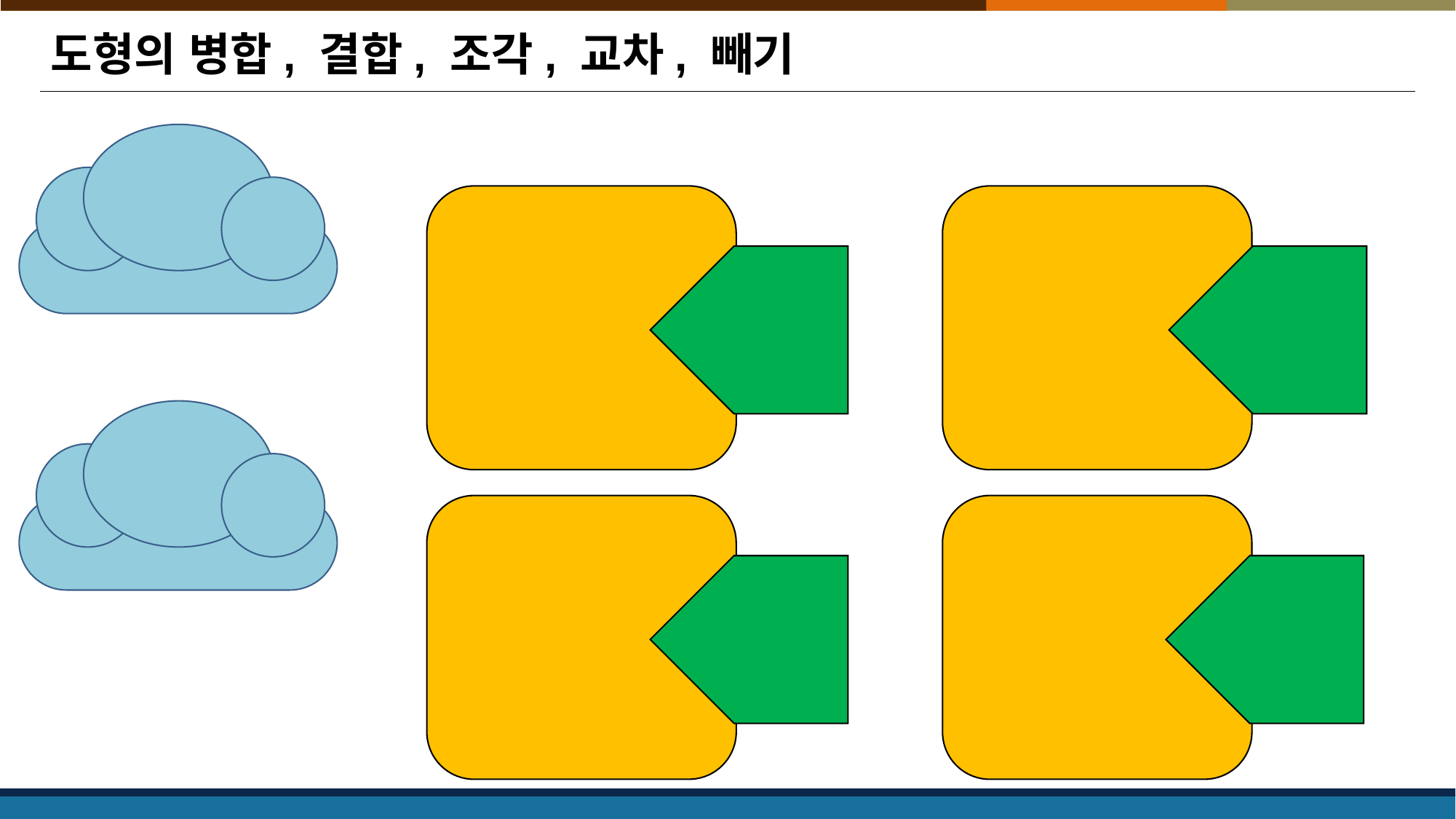

# 도형의 병합, 결합, 조각, 교차, 빼기